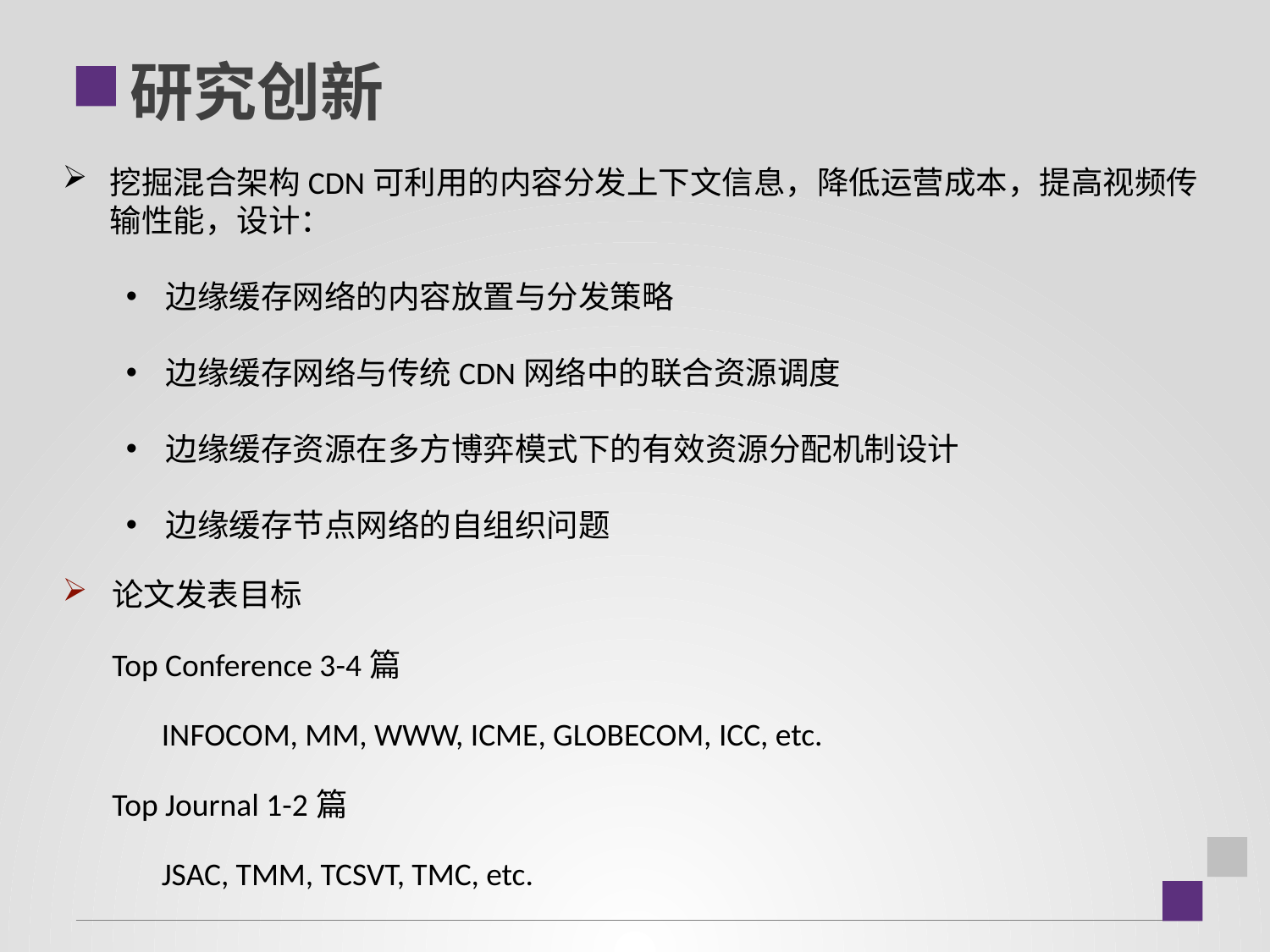

研究创新

挖掘混合架构CDN可利用的内容分发上下文信息，降低运营成本，提高视频传输性能，设计：
边缘缓存网络的内容放置与分发策略
边缘缓存网络与传统CDN网络中的联合资源调度
边缘缓存资源在多方博弈模式下的有效资源分配机制设计
边缘缓存节点网络的自组织问题
论文发表目标
Top Conference 3-4篇
INFOCOM, MM, WWW, ICME, GLOBECOM, ICC, etc.
Top Journal 1-2篇
JSAC, TMM, TCSVT, TMC, etc.